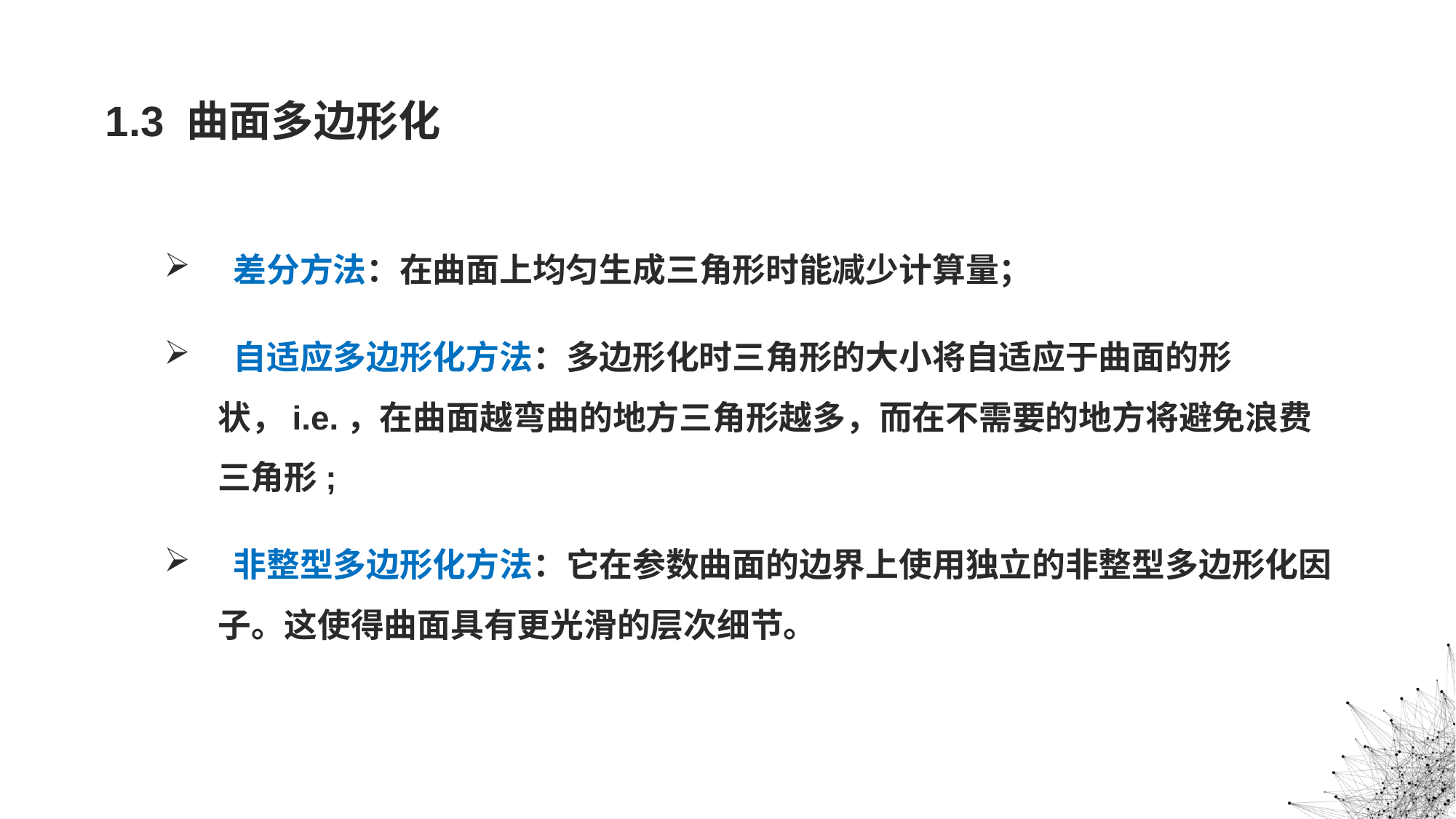

# 1.3 曲面多边形化
 差分方法：在曲面上均匀生成三角形时能减少计算量；
 自适应多边形化方法：多边形化时三角形的大小将自适应于曲面的形状，i.e.，在曲面越弯曲的地方三角形越多，而在不需要的地方将避免浪费三角形;
 非整型多边形化方法：它在参数曲面的边界上使用独立的非整型多边形化因子。这使得曲面具有更光滑的层次细节。